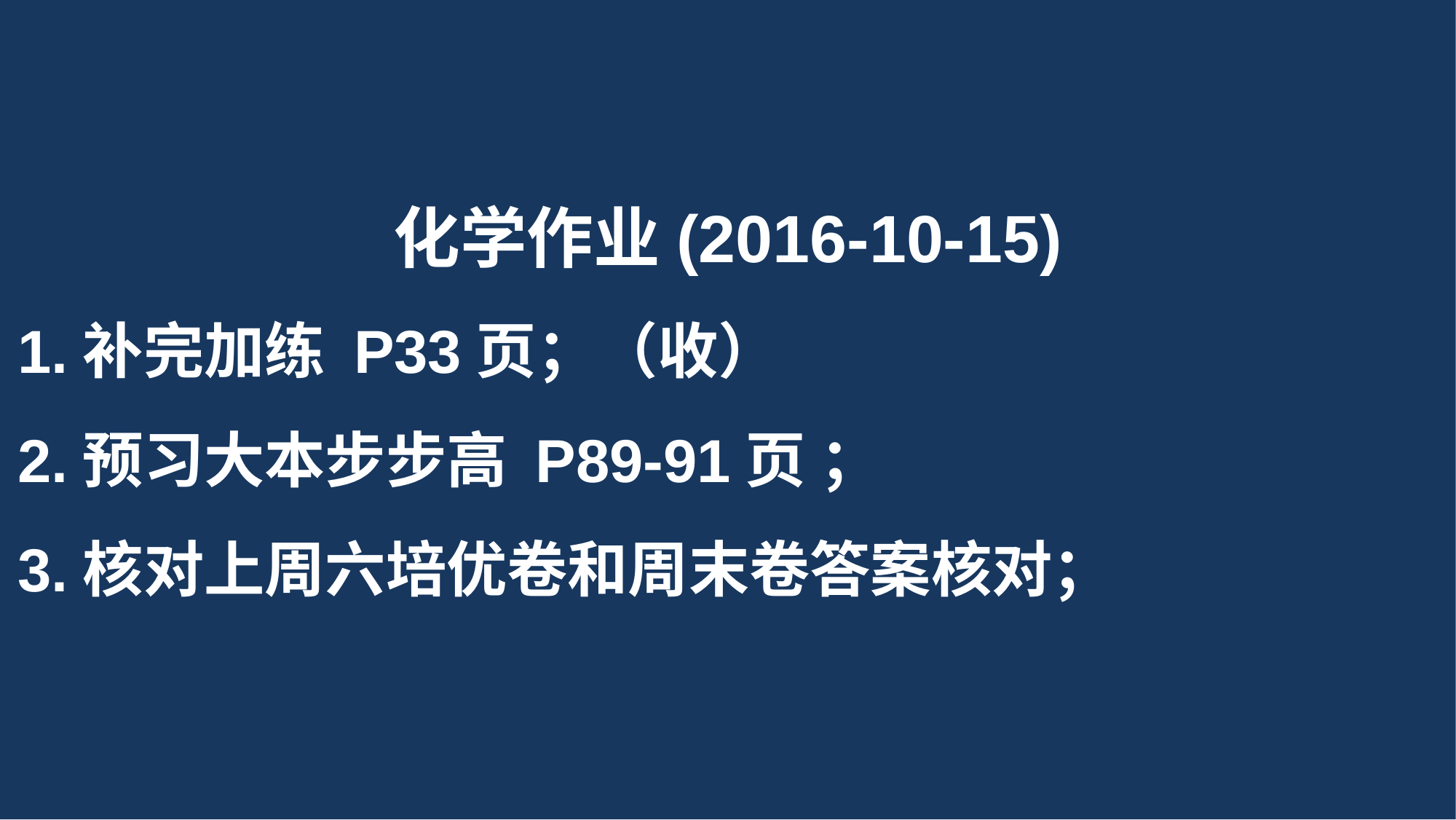

化学作业(2016-10-15)
1.补完加练 P33页；（收）
2.预习大本步步高 P89-91页 ；
3.核对上周六培优卷和周末卷答案核对；